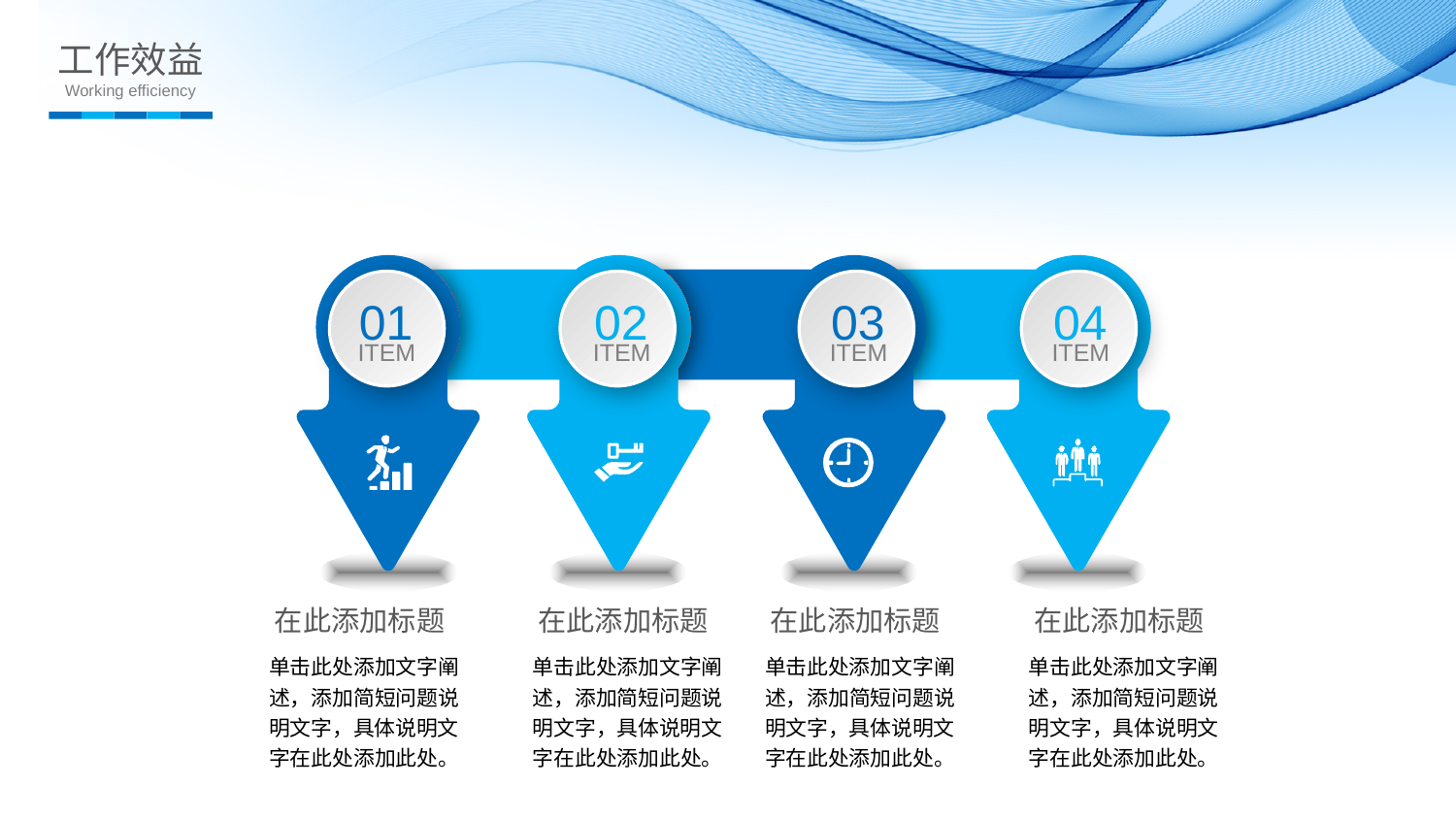

工作效益
Working efficiency

01
ITEM

02
ITEM

04
ITEM

03
ITEM

在此添加标题
单击此处添加文字阐述，添加简短问题说明文字，具体说明文字在此处添加此处。
在此添加标题
单击此处添加文字阐述，添加简短问题说明文字，具体说明文字在此处添加此处。
在此添加标题
单击此处添加文字阐述，添加简短问题说明文字，具体说明文字在此处添加此处。
在此添加标题
单击此处添加文字阐述，添加简短问题说明文字，具体说明文字在此处添加此处。